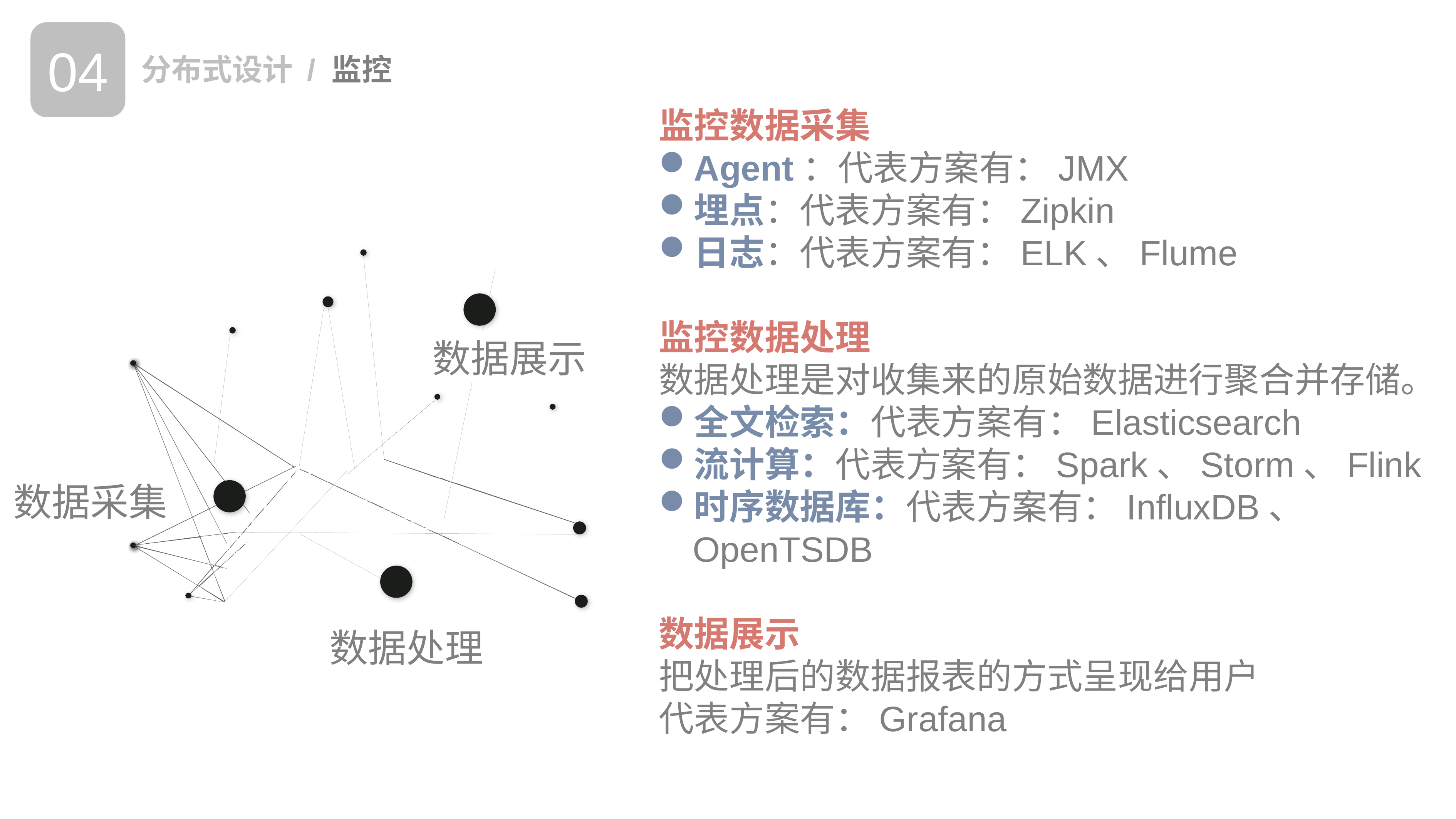

04
分布式设计 / 监控
监控数据采集
Agent：代表方案有：JMX
埋点：代表方案有：Zipkin
日志：代表方案有：ELK、Flume

监控数据处理
数据处理是对收集来的原始数据进行聚合并存储。
全文检索：代表方案有：Elasticsearch
流计算：代表方案有：Spark、Storm、Flink
时序数据库：代表方案有：InfluxDB、 OpenTSDB

数据展示
把处理后的数据报表的方式呈现给用户
代表方案有：Grafana

数据展示

数据采集

数据处理